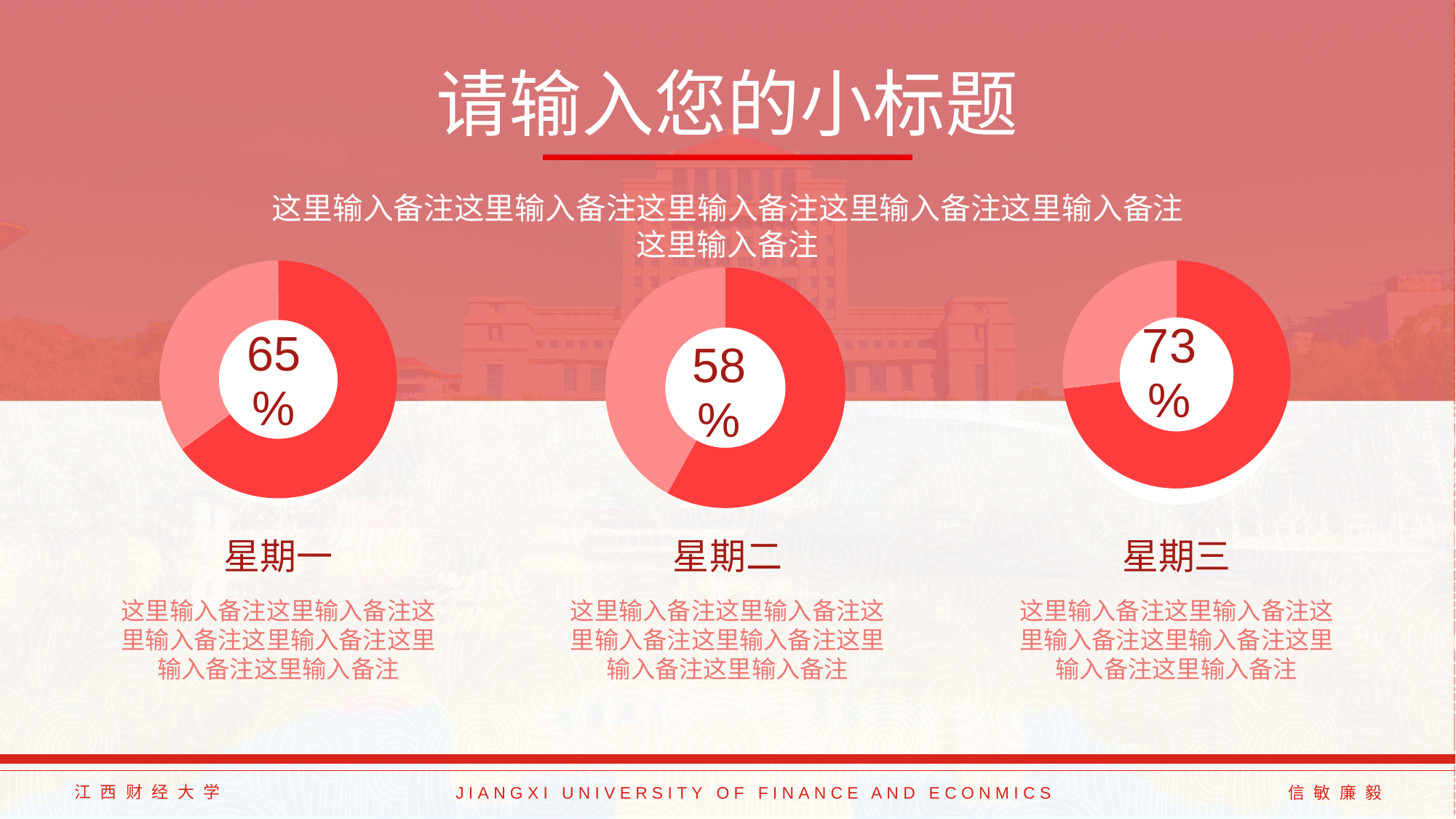

请输入您的小标题

这里输入备注这里输入备注这里输入备注这里输入备注这里输入备注这里输入备注

### Chart

| Category | 占比 |
|---|---|
| 修改此处 | 65.0 |
| 100-上一单元格 | 35.0 |

### Chart

| Category | 占比 |
|---|---|
| 修改此处 | 58.0 |
| 100-上一单元格 | 42.0 |

### Chart

| Category | 占比 |
|---|---|
| 修改此处 | 73.0 |
| 100-上一单元格 | 27.0 |
星期一
星期二
星期三
这里输入备注这里输入备注这里输入备注这里输入备注这里输入备注这里输入备注

这里输入备注这里输入备注这里输入备注这里输入备注这里输入备注这里输入备注

这里输入备注这里输入备注这里输入备注这里输入备注这里输入备注这里输入备注